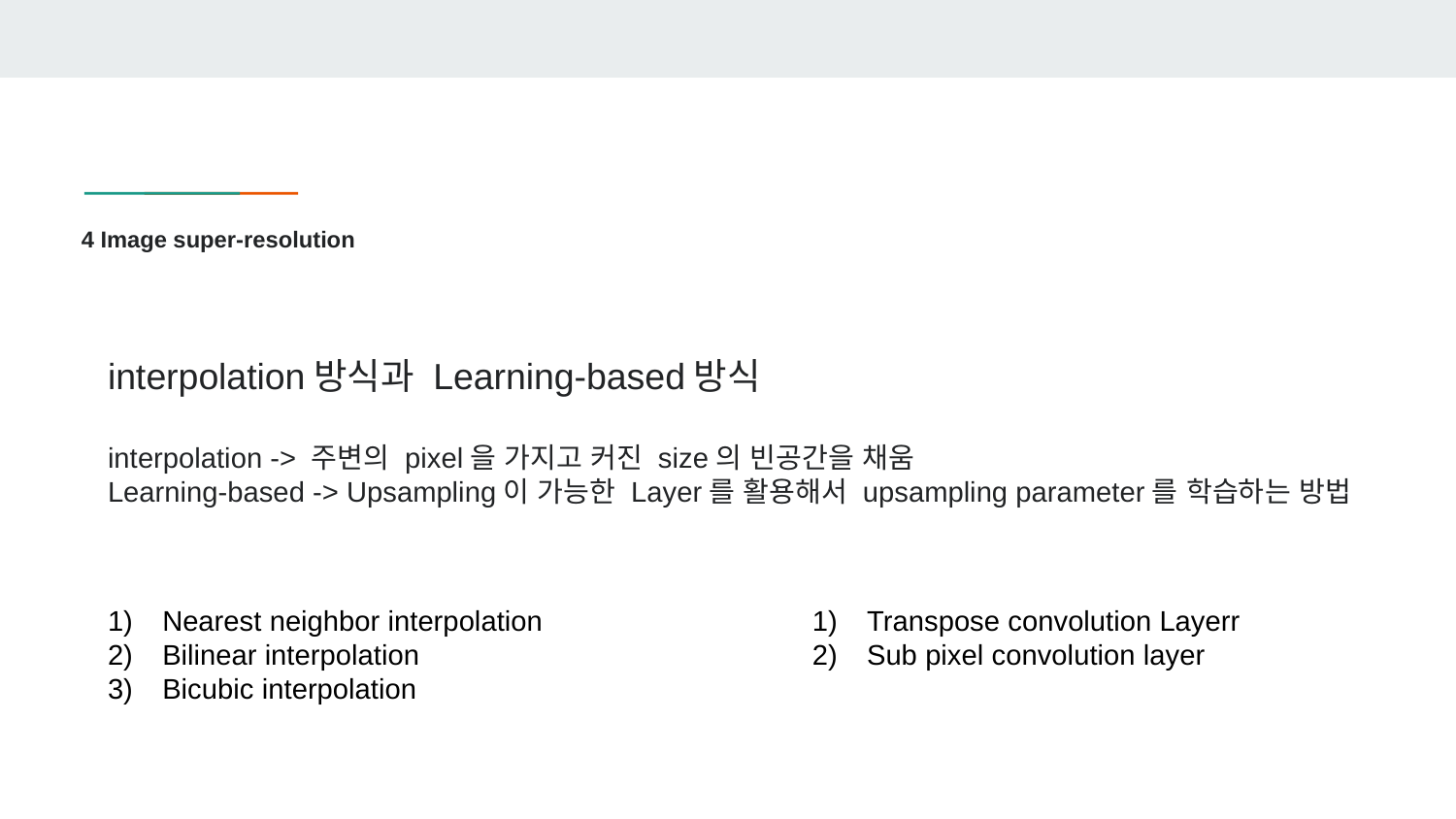

# 4 Image super-resolution
interpolation방식과 Learning-based방식

interpolation -> 주변의 pixel을 가지고 커진 size의 빈공간을 채움
Learning-based -> Upsampling이 가능한 Layer를 활용해서 upsampling parameter를 학습하는 방법
Nearest neighbor interpolation
Bilinear interpolation
Bicubic interpolation
Transpose convolution Layerr
Sub pixel convolution layer